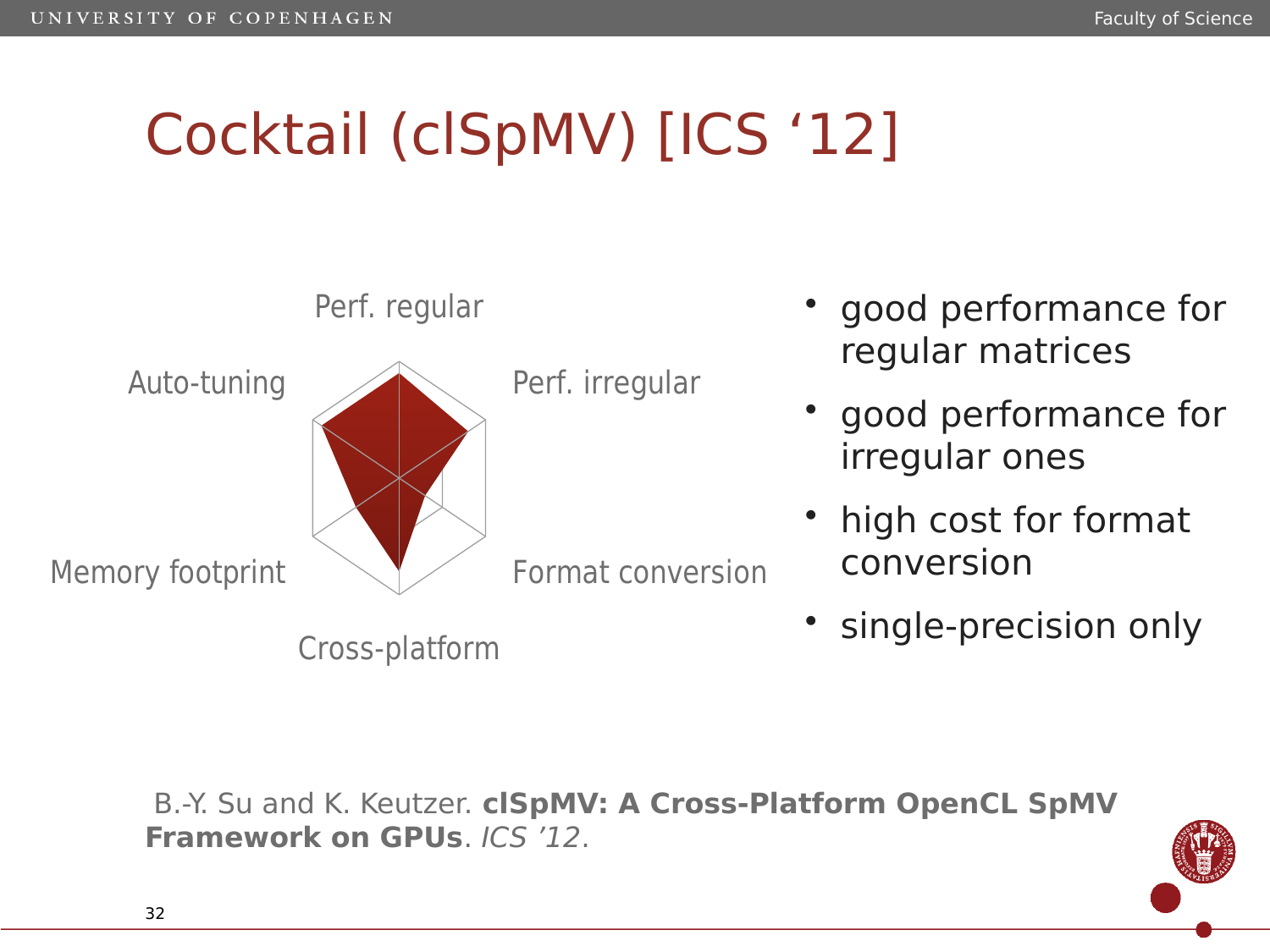

Faculty of Science
Cocktail (clSpMV) [ICS ‘12]

### Chart

| Category | 系列 1 |
|---|---|
| Perf. regular | 90.0 |
| Perf. irregular | 80.0 |
| Format conversion | 30.0 |
| Cross-platform | 80.0 |
| Memory footprint | 50.0 |
| Auto-tuning | 90.0 |
good performance for regular matrices
good performance for irregular ones
high cost for format conversion
single-precision only
 B.-Y. Su and K. Keutzer. clSpMV: A Cross-Platform OpenCL SpMV Framework on GPUs. ICS ’12.

32